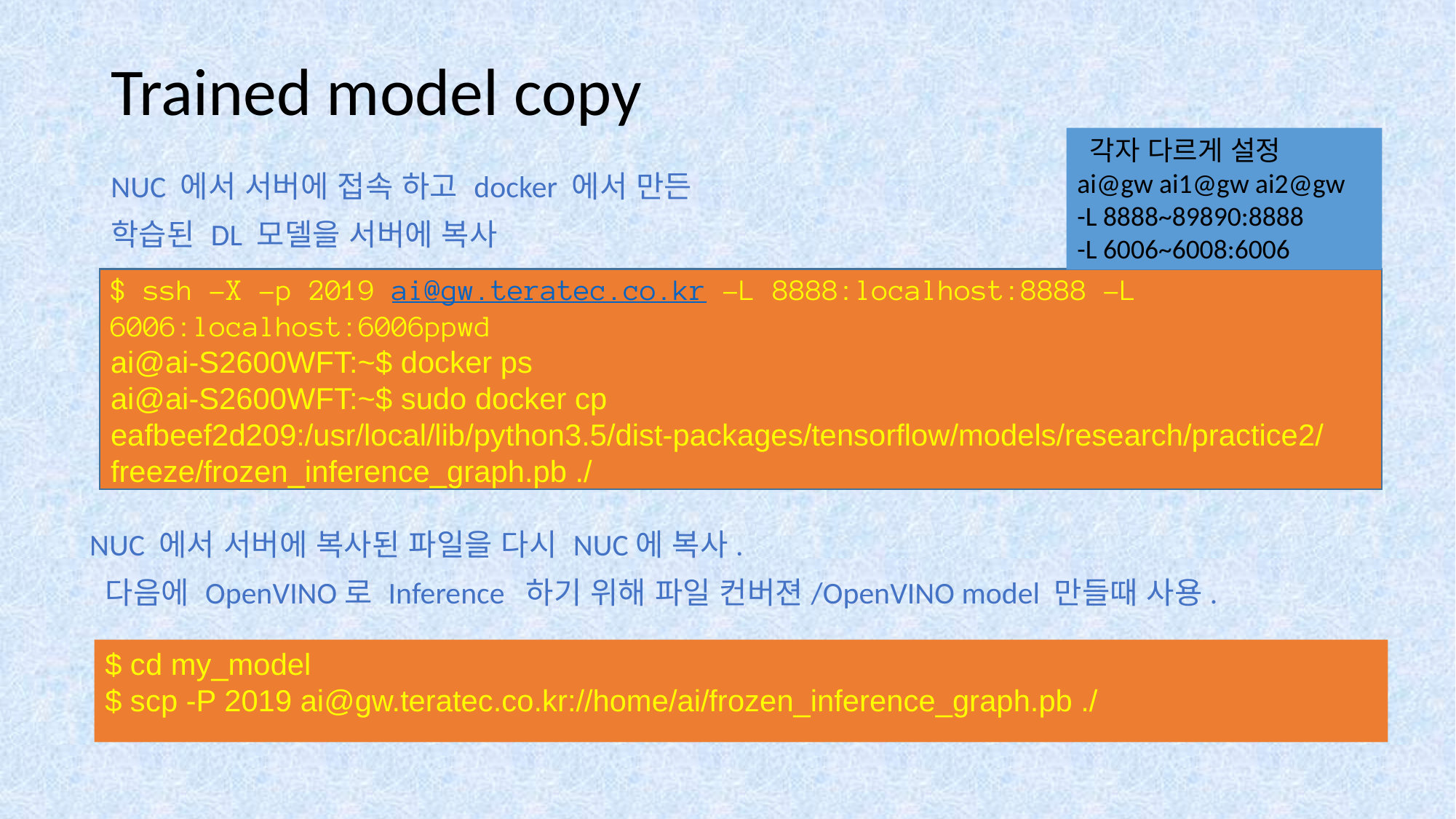

# Trained model copy
 각자 다르게 설정
ai@gw ai1@gw ai2@gw
-L 8888~89890:8888
-L 6006~6008:6006
NUC 에서 서버에 접속 하고 docker 에서 만든
학습된 DL 모델을 서버에 복사

$ ssh -X -p 2019 ai@gw.teratec.co.kr –L 8888:localhost:8888 –L 6006:localhost:6006ppwd
ai@ai-S2600WFT:~$ docker ps
ai@ai-S2600WFT:~$ sudo docker cp eafbeef2d209:/usr/local/lib/python3.5/dist-packages/tensorflow/models/research/practice2/freeze/frozen_inference_graph.pb ./
NUC 에서 서버에 복사된 파일을 다시 NUC에 복사.
 다음에 OpenVINO로 Inference  하기 위해 파일 컨버젼/OpenVINO model 만들때 사용.
$ cd my_model
$ scp -P 2019 ai@gw.teratec.co.kr://home/ai/frozen_inference_graph.pb ./